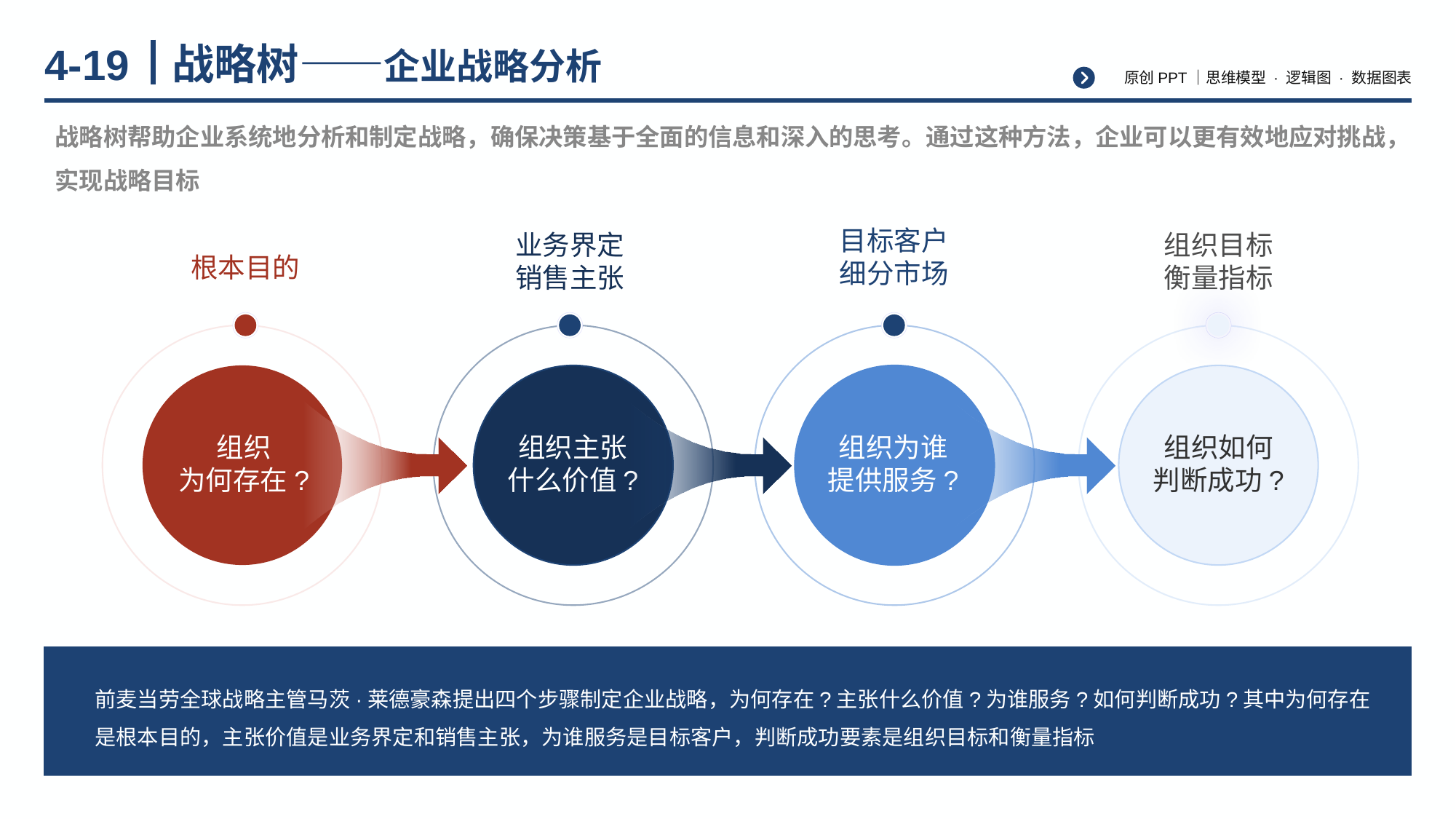

# 战略树——企业战略分析
4-19
战略树帮助企业系统地分析和制定战略，确保决策基于全面的信息和深入的思考。通过这种方法，企业可以更有效地应对挑战，实现战略目标
目标客户
细分市场
业务界定
销售主张
组织目标
衡量指标
根本目的

组织
为何存在?
组织主张
什么价值?
组织为谁
提供服务?
组织如何
判断成功?

前麦当劳全球战略主管马茨·莱德豪森提出四个步骤制定企业战略，为何存在?主张什么价值?为谁服务?如何判断成功?其中为何存在是根本目的，主张价值是业务界定和销售主张，为谁服务是目标客户，判断成功要素是组织目标和衡量指标